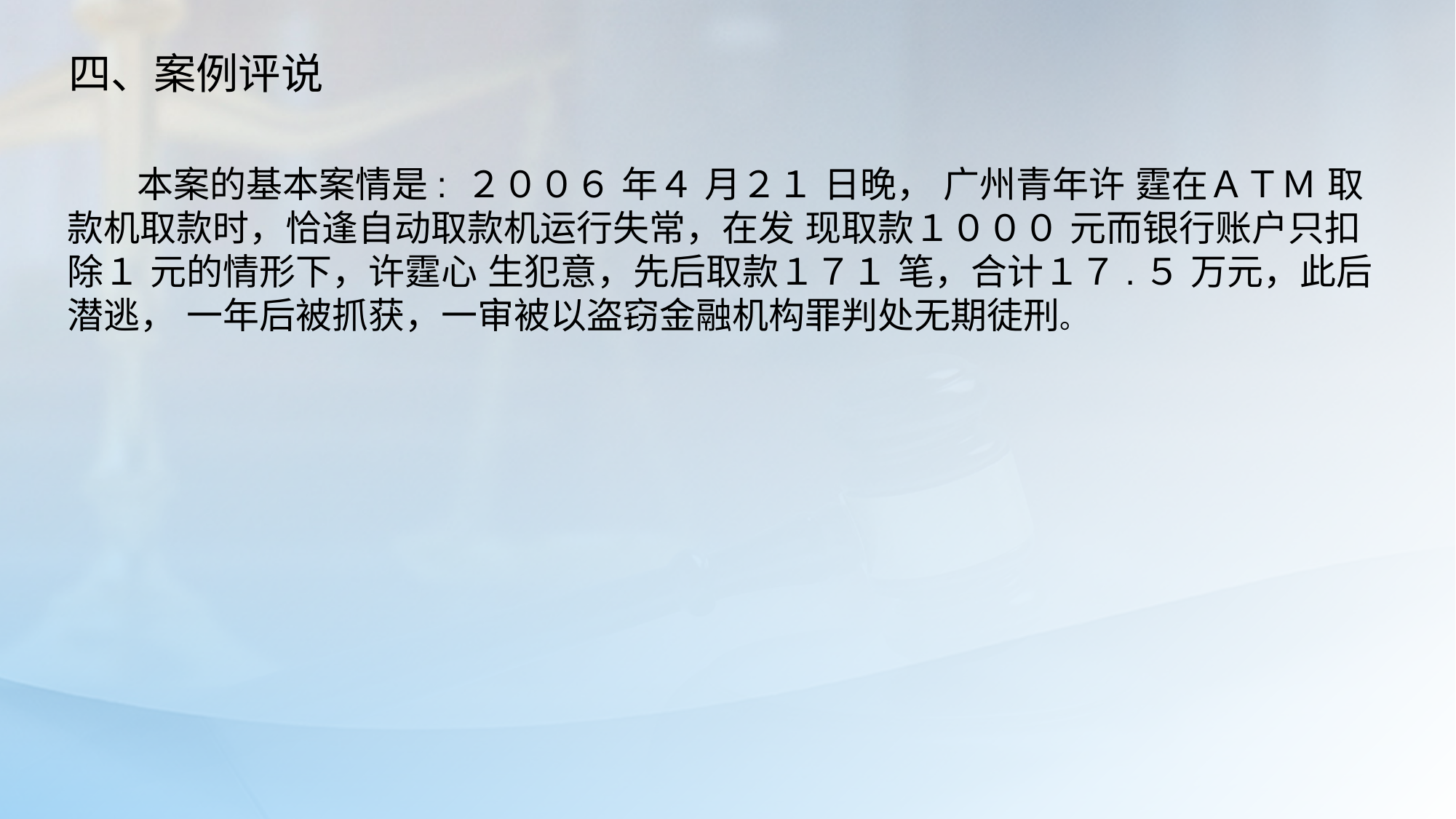

四、案例评说
      本案的基本案情是: ２００６ 年４ 月２１ 日晚， 广州青年许 霆在ＡＴＭ 取款机取款时，恰逢自动取款机运行失常，在发 现取款１０００ 元而银行账户只扣除１ 元的情形下，许霆心 生犯意，先后取款１７１ 笔，合计１７.５ 万元，此后潜逃， 一年后被抓获，一审被以盗窃金融机构罪判处无期徒刑。